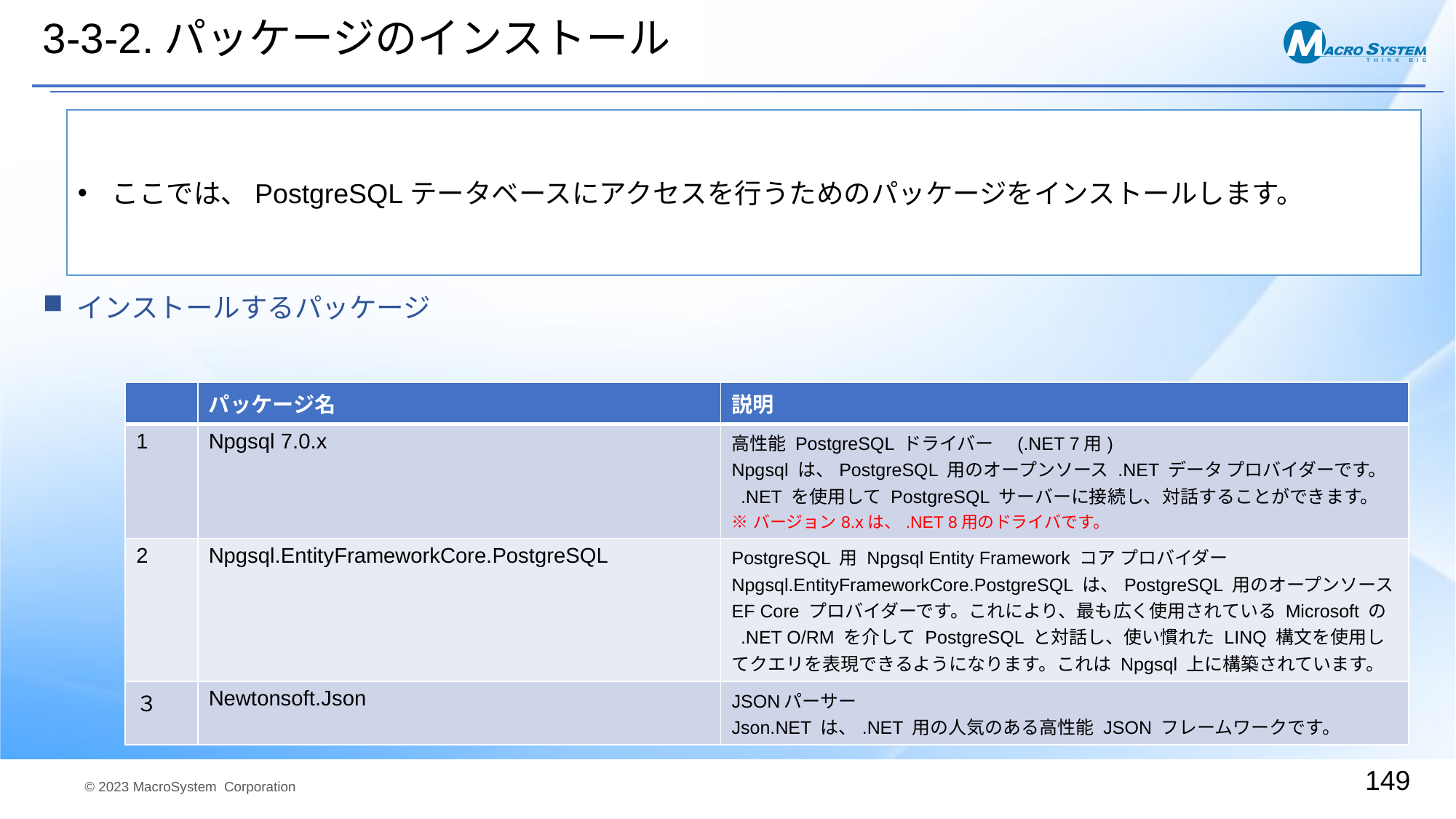

# 3-3-2.パッケージのインストール
ここでは、PostgreSQLテータベースにアクセスを行うためのパッケージをインストールします。
インストールするパッケージ
|  | パッケージ名 | 説明 |
| --- | --- | --- |
| 1 | Npgsql 7.0.x | 高性能 PostgreSQL ドライバー　(.NET 7用) Npgsql は、PostgreSQL 用のオープンソース .NET データ プロバイダーです。 .NET を使用して PostgreSQL サーバーに接続し、対話することができます。 ※バージョン8.xは、.NET 8用のドライバです。 |
| 2 | Npgsql.EntityFrameworkCore.PostgreSQL | PostgreSQL 用 Npgsql Entity Framework コア プロバイダー Npgsql.EntityFrameworkCore.PostgreSQL は、PostgreSQL 用のオープンソース EF Core プロバイダーです。これにより、最も広く使用されている Microsoft の .NET O/RM を介して PostgreSQL と対話し、使い慣れた LINQ 構文を使用してクエリを表現できるようになります。これは Npgsql 上に構築されています。 |
| ３ | Newtonsoft.Json | JSONパーサー Json.NET は、.NET 用の人気のある高性能 JSON フレームワークです。 |